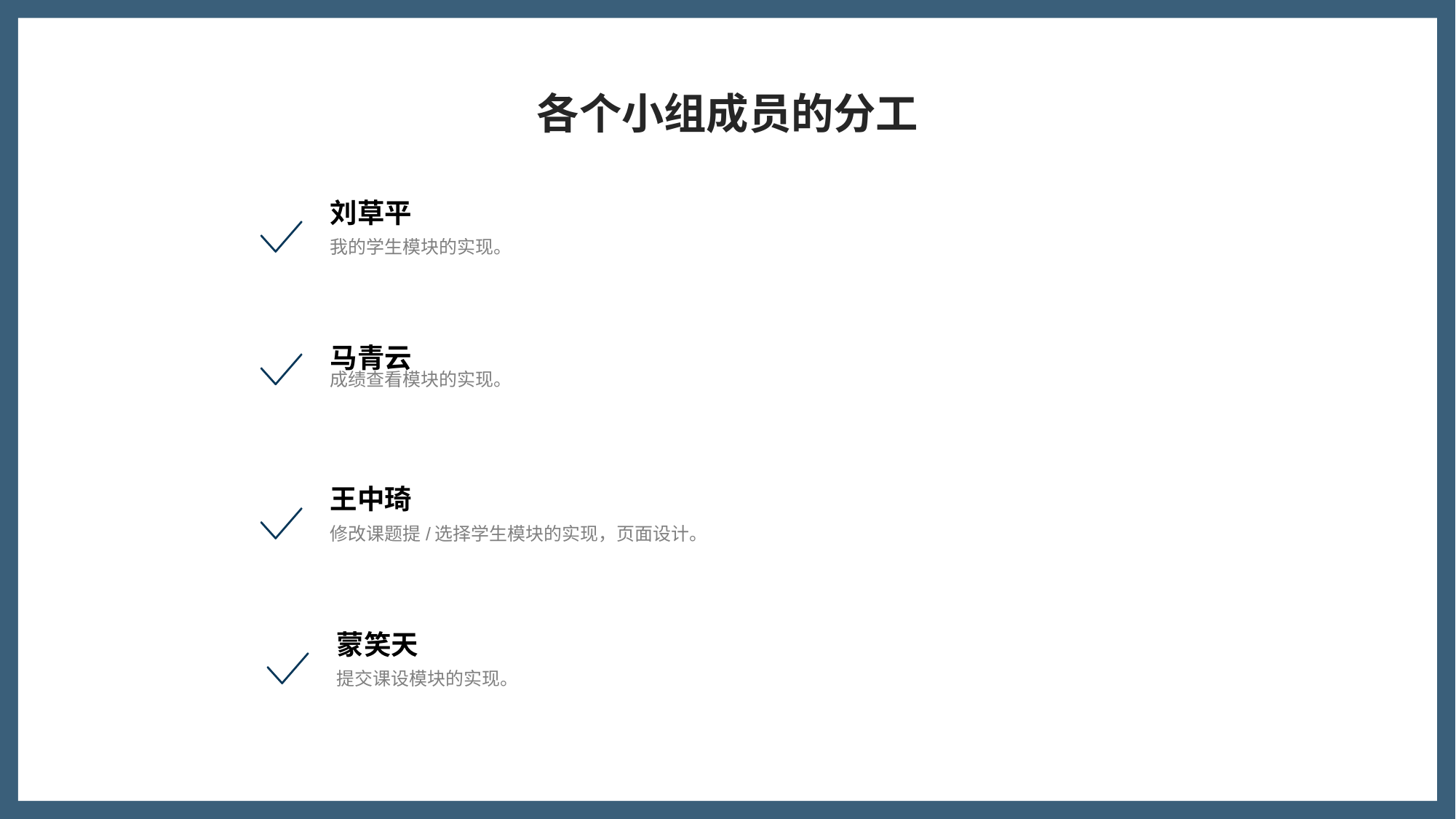

各个小组成员的分工

刘草平
我的学生模块的实现。

马青云
成绩查看模块的实现。

王中琦
修改课题提/选择学生模块的实现，页面设计。

蒙笑天
提交课设模块的实现。